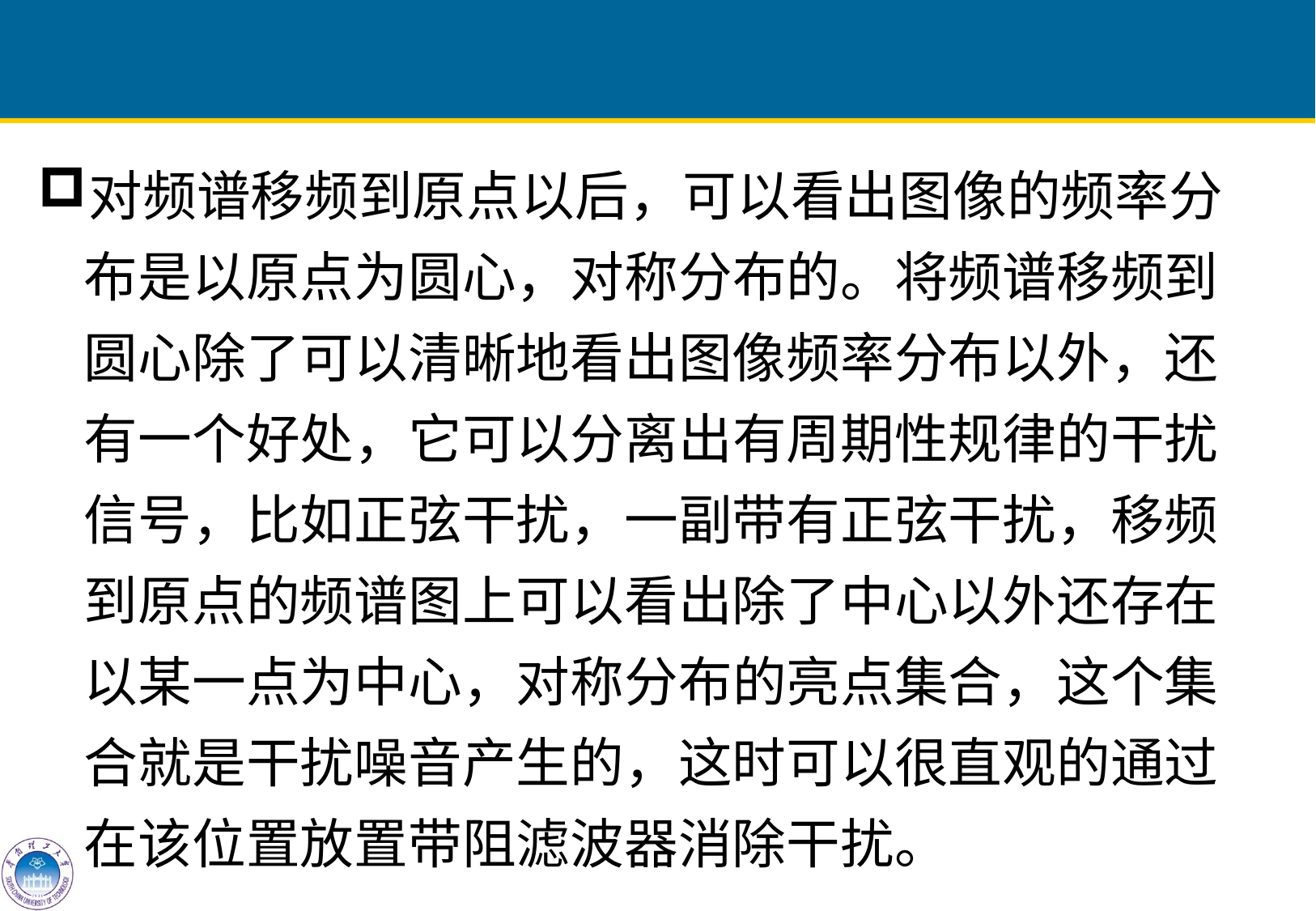

#
对频谱移频到原点以后，可以看出图像的频率分布是以原点为圆心，对称分布的。将频谱移频到圆心除了可以清晰地看出图像频率分布以外，还有一个好处，它可以分离出有周期性规律的干扰信号，比如正弦干扰，一副带有正弦干扰，移频到原点的频谱图上可以看出除了中心以外还存在以某一点为中心，对称分布的亮点集合，这个集合就是干扰噪音产生的，这时可以很直观的通过在该位置放置带阻滤波器消除干扰。